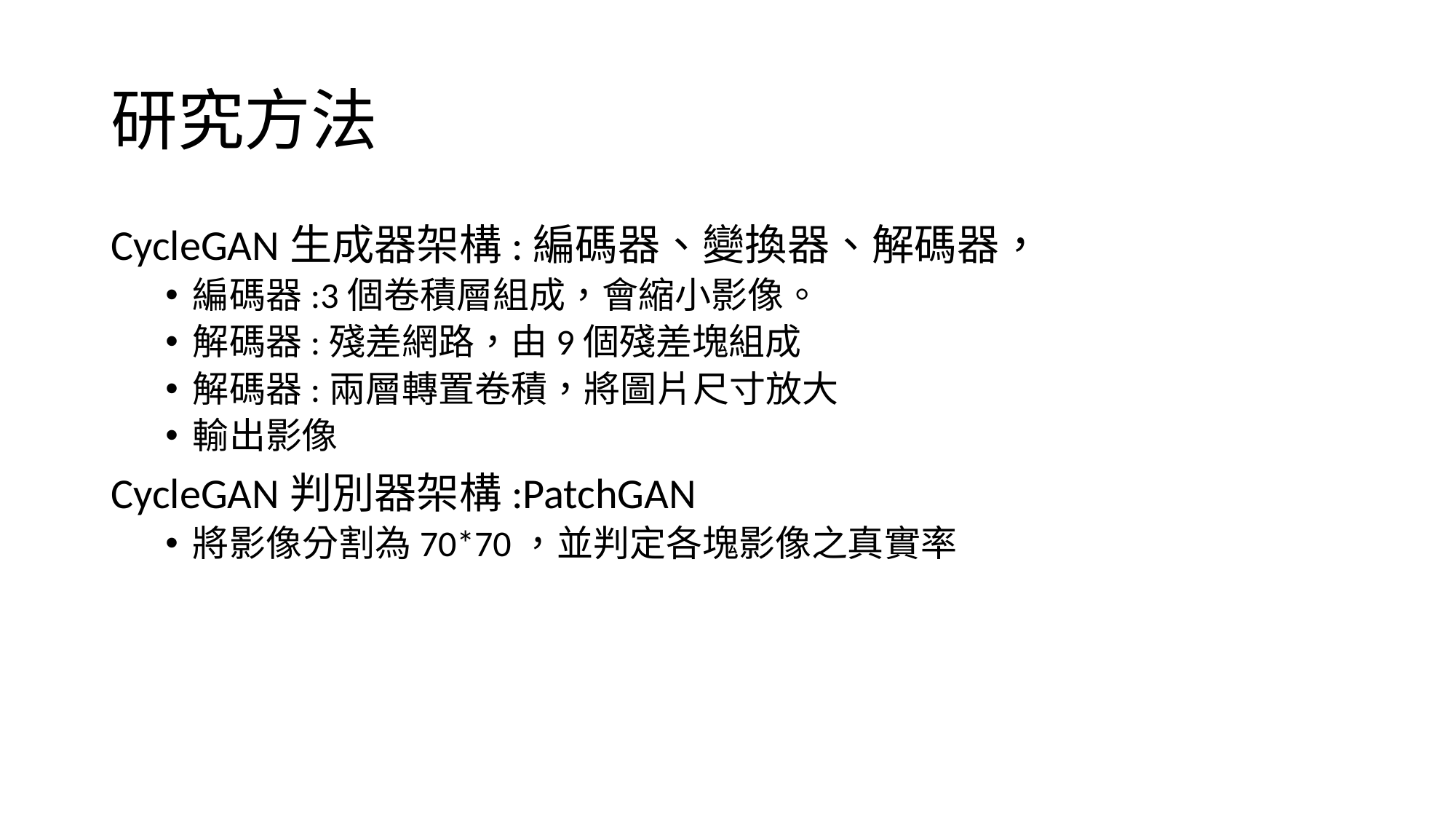

# 研究方法
CycleGAN生成器架構:編碼器、變換器、解碼器，
編碼器:3個卷積層組成，會縮小影像。
解碼器:殘差網路，由9個殘差塊組成
解碼器:兩層轉置卷積，將圖片尺寸放大
輸出影像
CycleGAN判別器架構:PatchGAN
將影像分割為70*70，並判定各塊影像之真實率